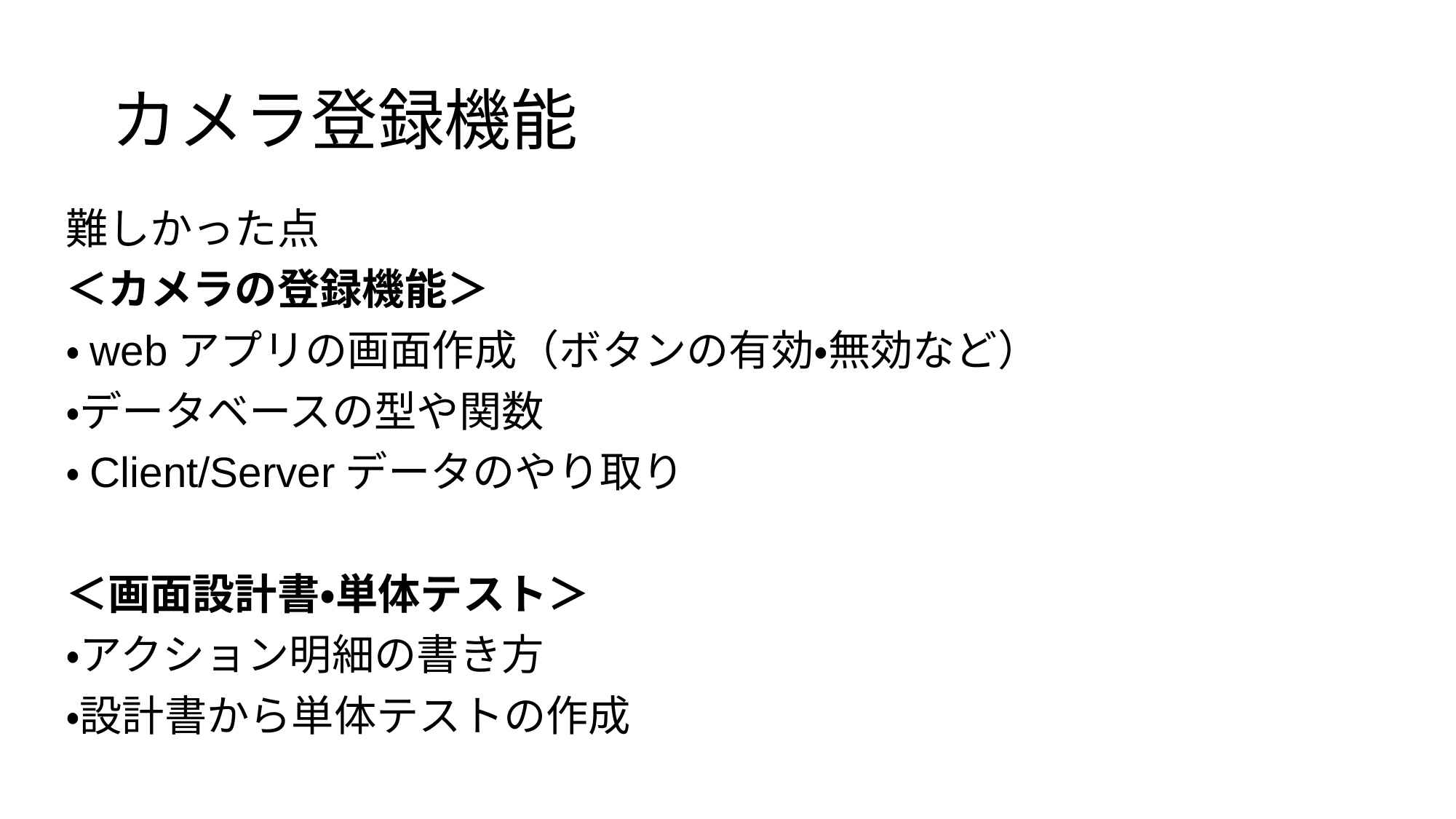

# カメラ登録機能
難しかった点
＜カメラの登録機能＞
・webアプリの画面作成（ボタンの有効・無効など）
・データベースの型や関数
・Client/Serverデータのやり取り

＜画面設計書・単体テスト＞
・アクション明細の書き方
・設計書から単体テストの作成